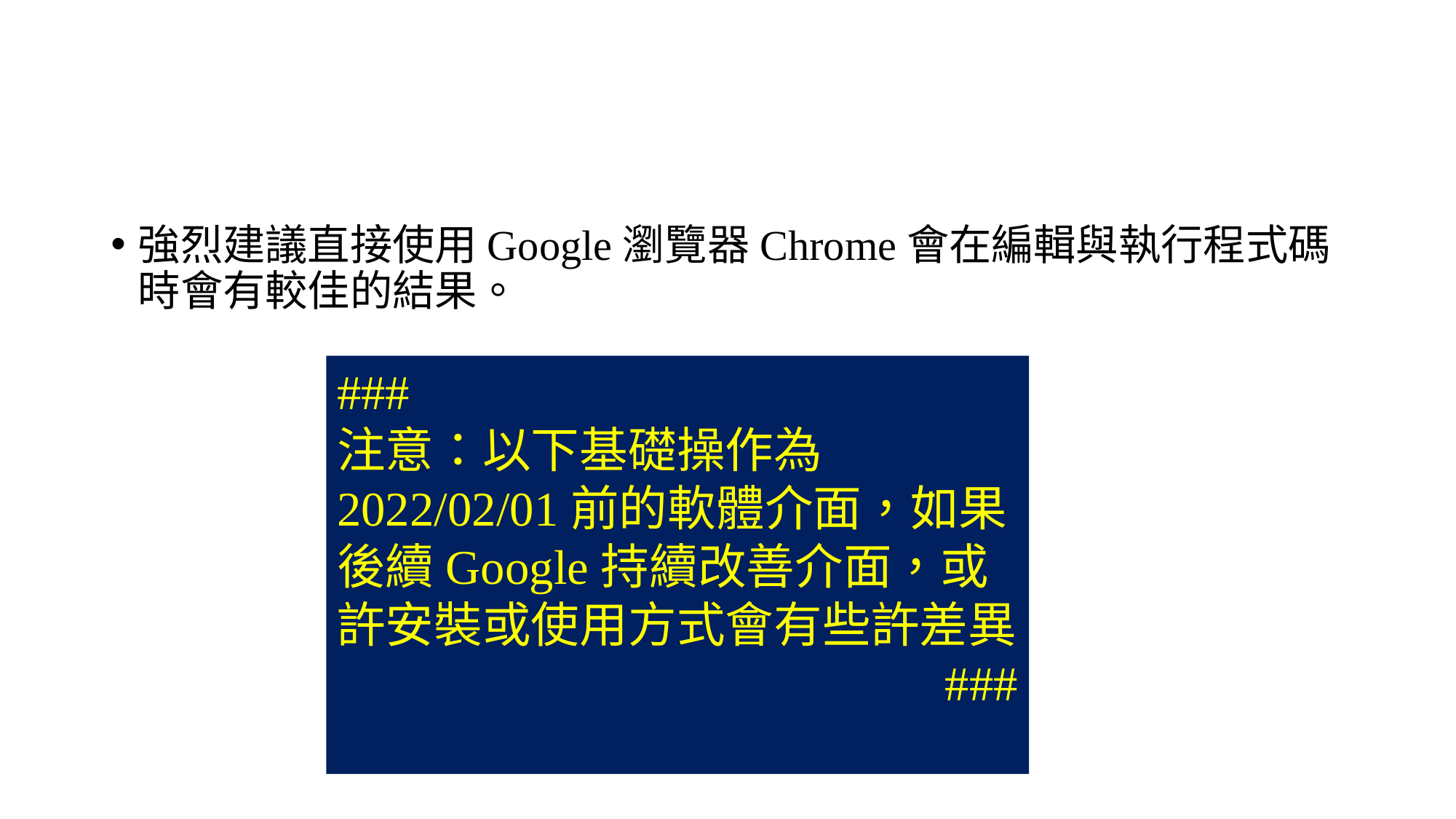

#
強烈建議直接使用Google瀏覽器Chrome會在編輯與執行程式碼時會有較佳的結果。
###
注意：以下基礎操作為2022/02/01前的軟體介面，如果後續Google持續改善介面，或許安裝或使用方式會有些許差異
###